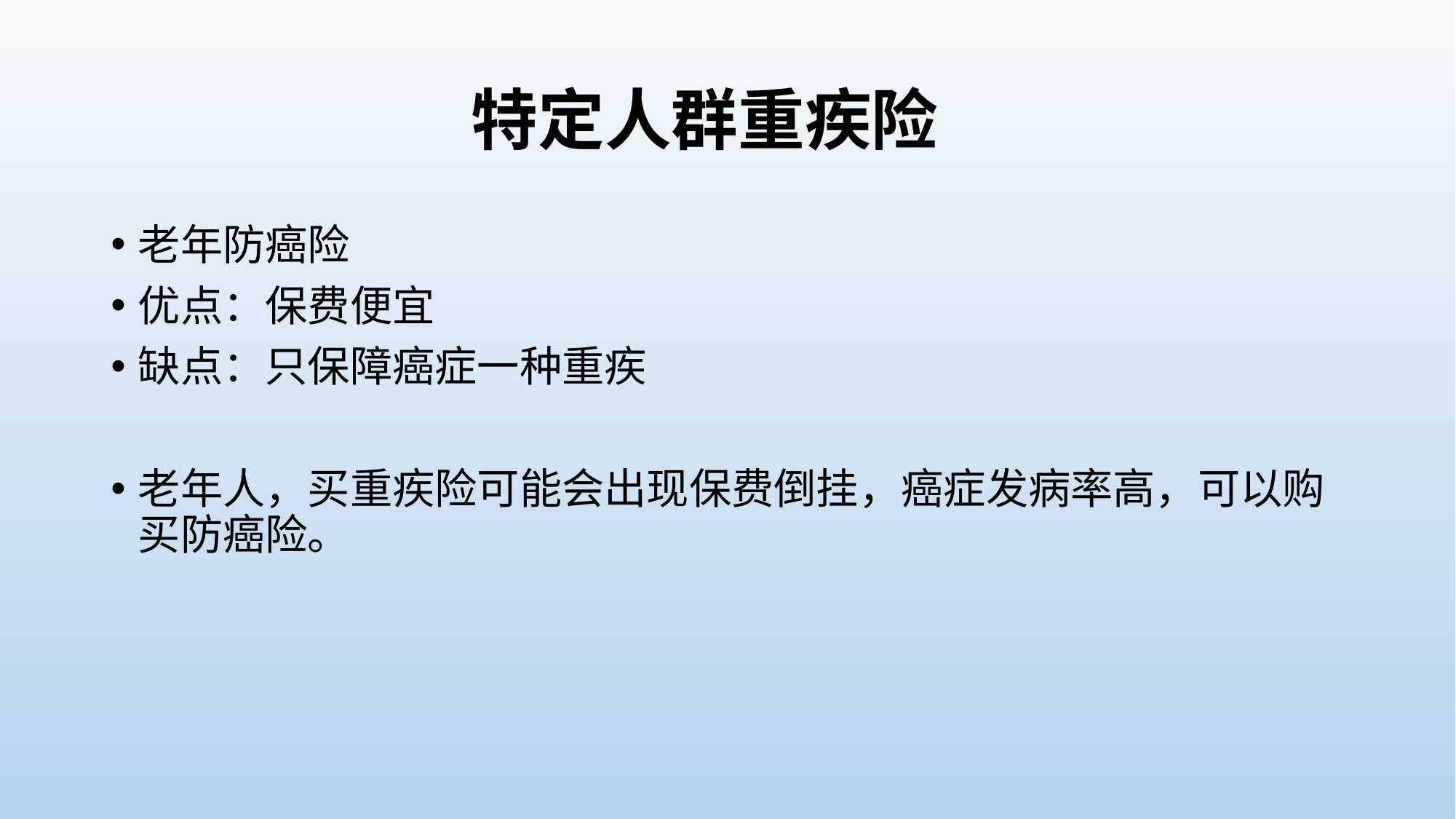

# 特定人群重疾险
老年防癌险
优点：保费便宜
缺点：只保障癌症一种重疾

老年人，买重疾险可能会出现保费倒挂，癌症发病率高，可以购买防癌险。